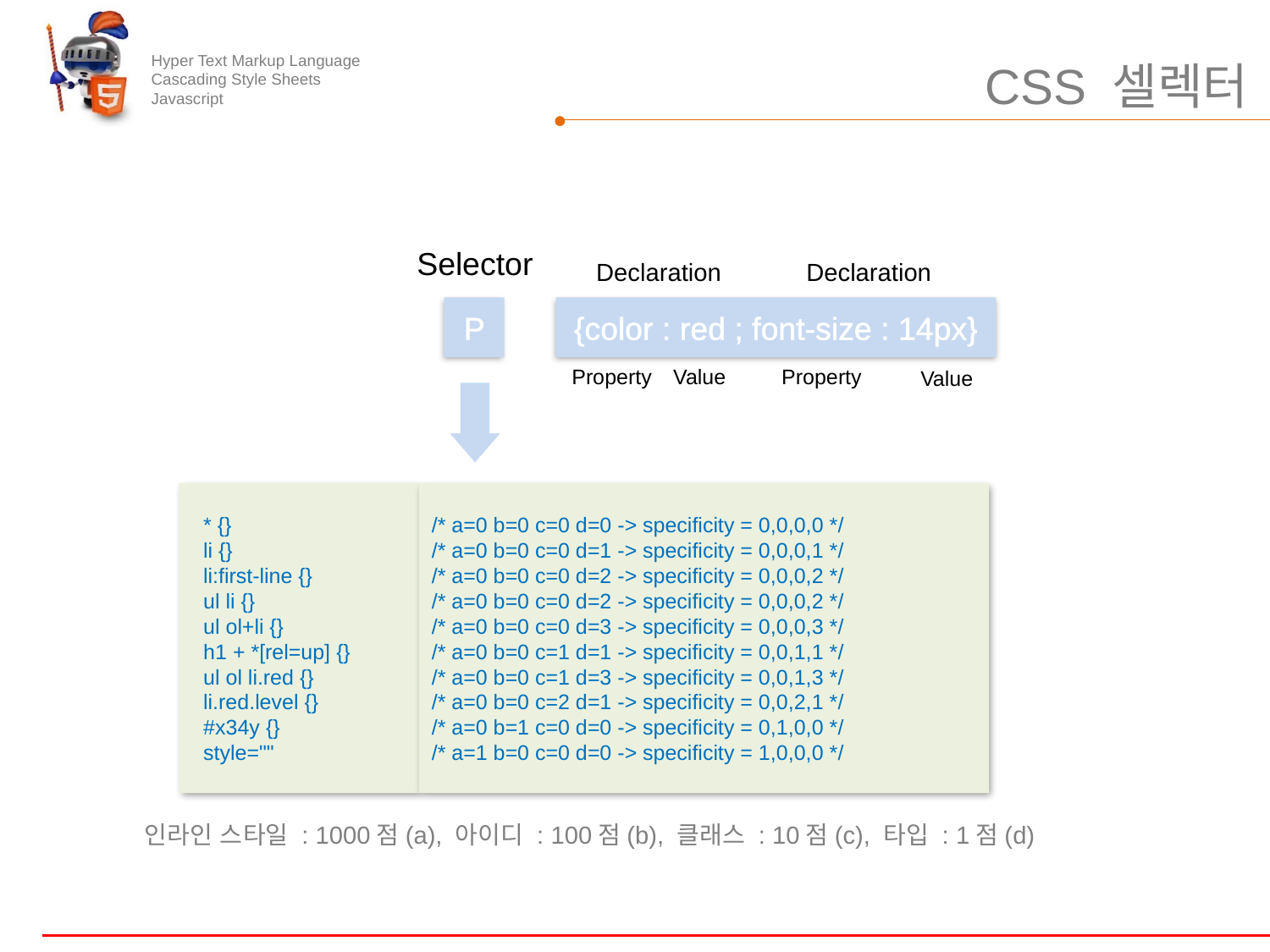

# CSS 셀렉터
Selector
Declaration
Declaration
P
{color : red ; font-size : 14px}
Property
Value
Property
Value

  * {}
  li {}
  li:first-line {}
  ul li {}
  ul ol+li {}
  h1 + *[rel=up] {}
  ul ol li.red {}
  li.red.level {}
  #x34y {}
  style=""
/* a=0 b=0 c=0 d=0 -> specificity = 0,0,0,0 */
/* a=0 b=0 c=0 d=1 -> specificity = 0,0,0,1 */
/* a=0 b=0 c=0 d=2 -> specificity = 0,0,0,2 */
/* a=0 b=0 c=0 d=2 -> specificity = 0,0,0,2 */
/* a=0 b=0 c=0 d=3 -> specificity = 0,0,0,3 */
/* a=0 b=0 c=1 d=1 -> specificity = 0,0,1,1 */
/* a=0 b=0 c=1 d=3 -> specificity = 0,0,1,3 */
/* a=0 b=0 c=2 d=1 -> specificity = 0,0,2,1 */
/* a=0 b=1 c=0 d=0 -> specificity = 0,1,0,0 */
/* a=1 b=0 c=0 d=0 -> specificity = 1,0,0,0 */
인라인 스타일 : 1000점(a), 아이디 : 100점(b), 클래스 : 10점(c), 타입 : 1점(d)